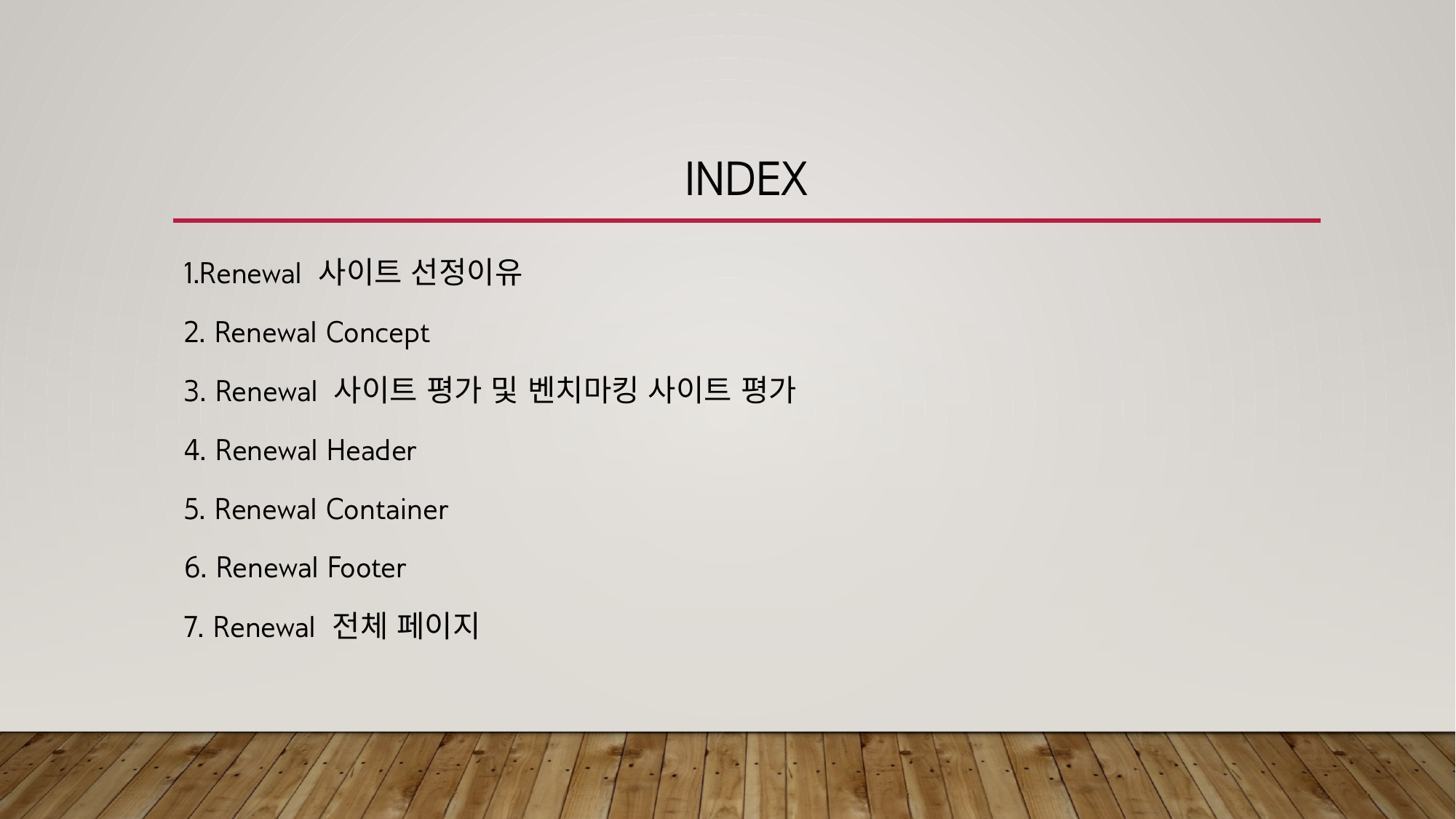

# INDEX
1.Renewal 사이트 선정이유
2. Renewal Concept
3. Renewal 사이트 평가 및 벤치마킹 사이트 평가
4. Renewal Header
5. Renewal Container
6. Renewal Footer
7. Renewal 전체 페이지